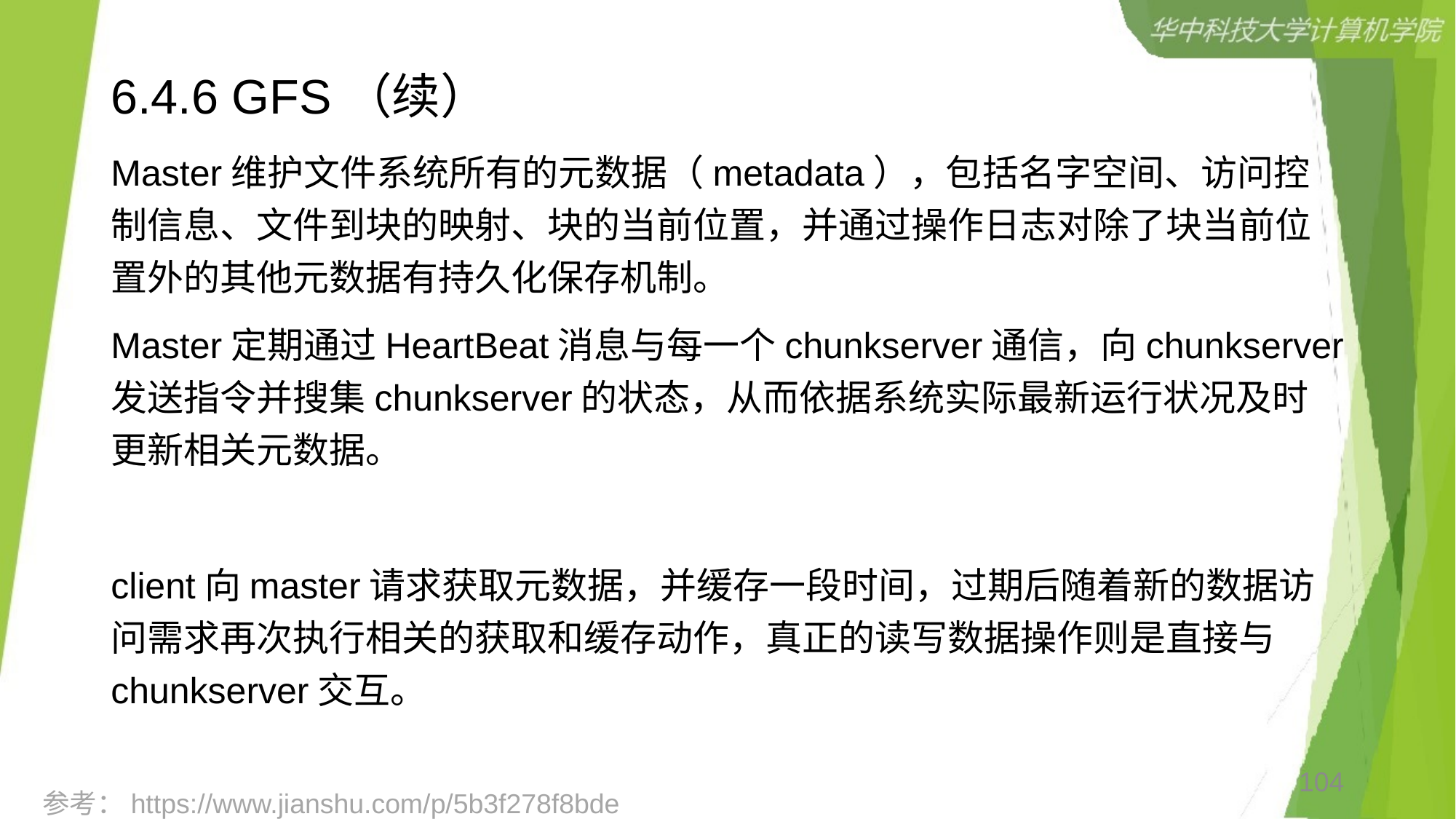

# 6.4.6 GFS（续）
Master维护文件系统所有的元数据（metadata），包括名字空间、访问控制信息、文件到块的映射、块的当前位置，并通过操作日志对除了块当前位置外的其他元数据有持久化保存机制。
Master定期通过HeartBeat消息与每一个chunkserver通信，向chunkserver发送指令并搜集chunkserver的状态，从而依据系统实际最新运行状况及时更新相关元数据。

client向master请求获取元数据，并缓存一段时间，过期后随着新的数据访问需求再次执行相关的获取和缓存动作，真正的读写数据操作则是直接与chunkserver交互。
104
参考：https://www.jianshu.com/p/5b3f278f8bde